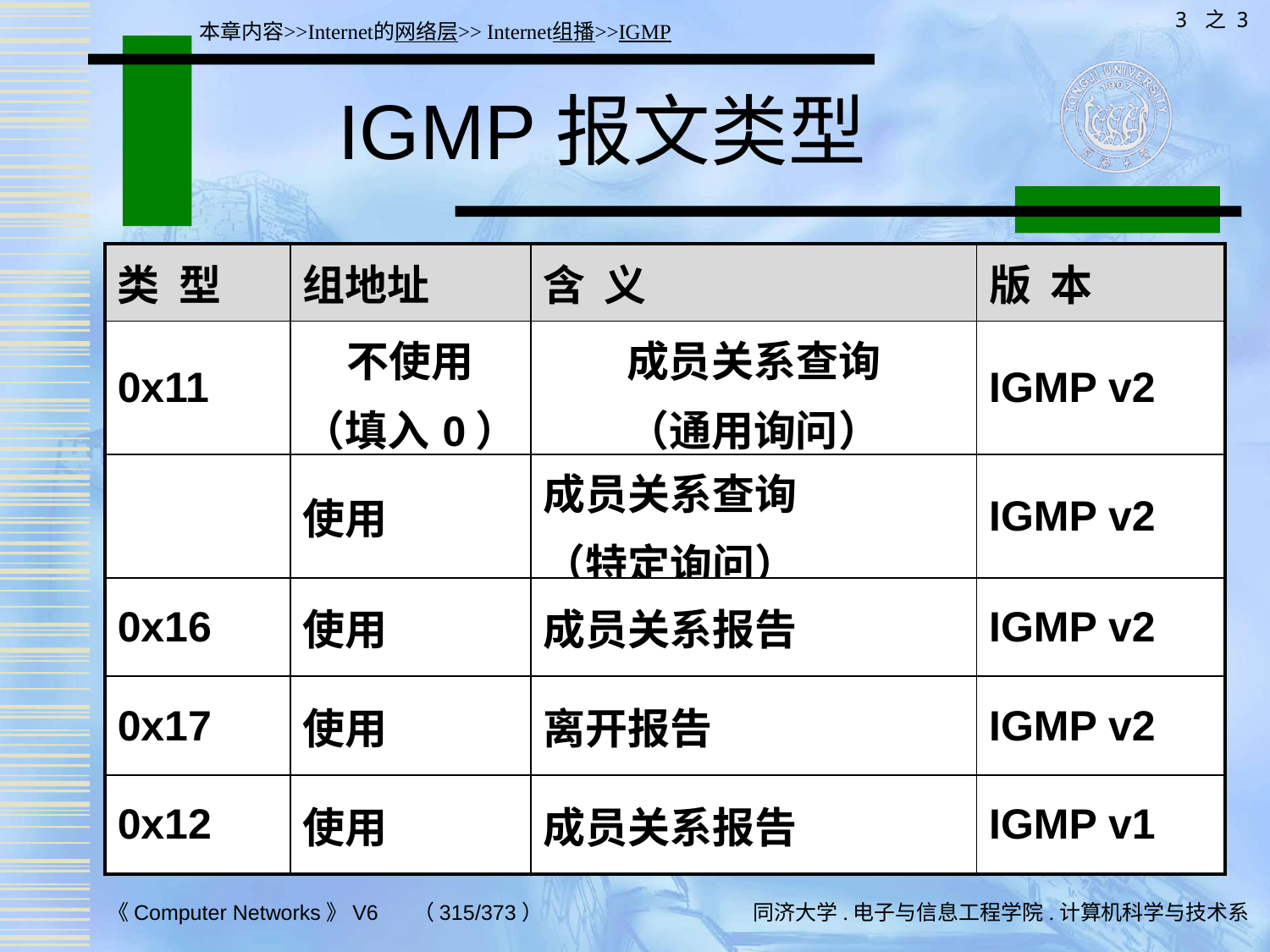

3 之 3
本章内容>>Internet的网络层>> Internet组播>>IGMP
# IGMP报文类型
| 类 型 | 组地址 | 含 义 | 版 本 |
| --- | --- | --- | --- |
| 0x11 | 不使用 （填入0） | 成员关系查询 （通用询问） | IGMP v2 |
|  | 使用 | 成员关系查询 （特定询问） | IGMP v2 |
| 0x16 | 使用 | 成员关系报告 | IGMP v2 |
| 0x17 | 使用 | 离开报告 | IGMP v2 |
| 0x12 | 使用 | 成员关系报告 | IGMP v1 |